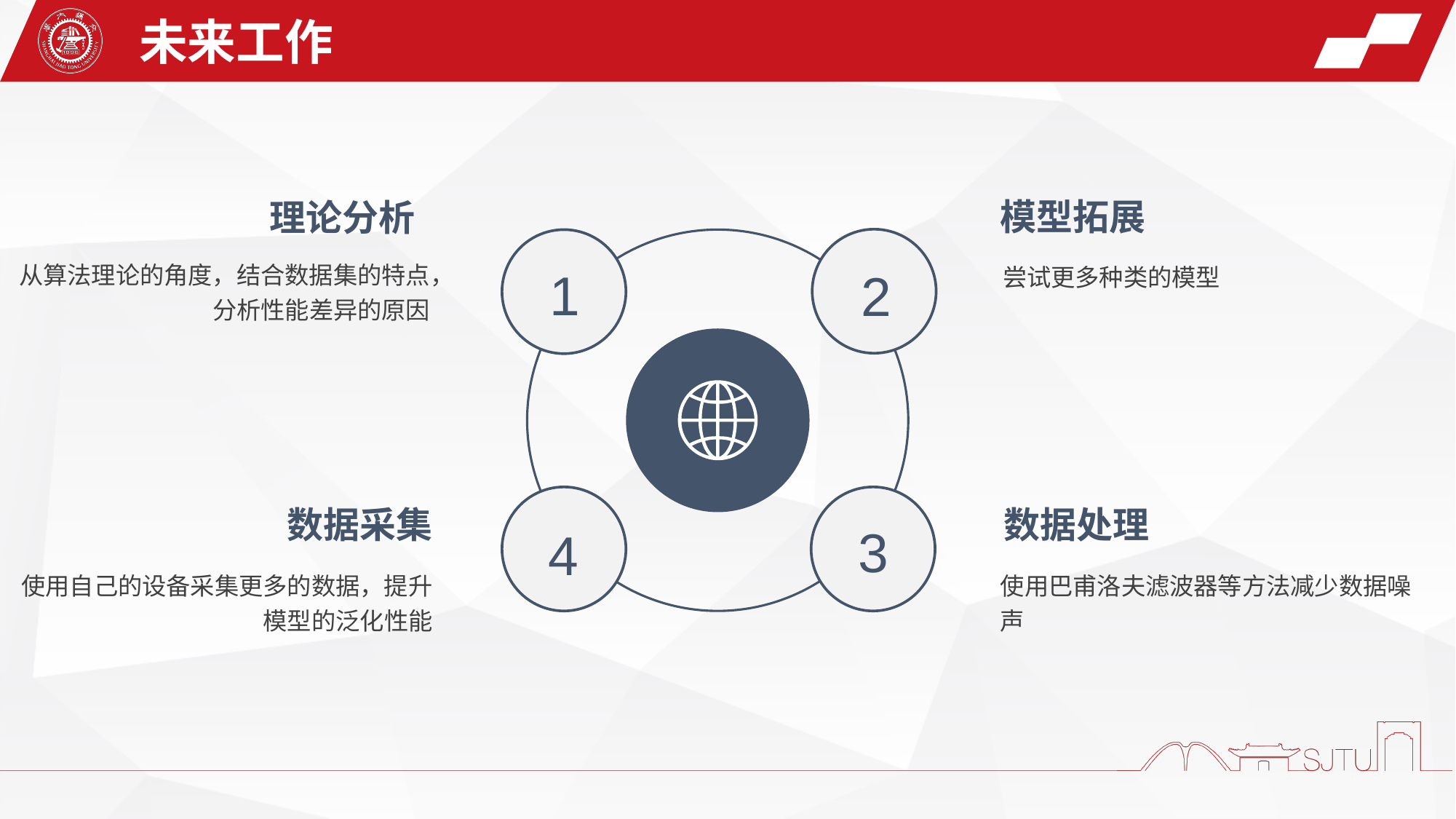

未来工作
模型拓展
理论分析

1
2

3
4
从算法理论的角度，结合数据集的特点，分析性能差异的原因
尝试更多种类的模型
数据处理
数据采集
使用自己的设备采集更多的数据，提升模型的泛化性能
使用巴甫洛夫滤波器等方法减少数据噪声